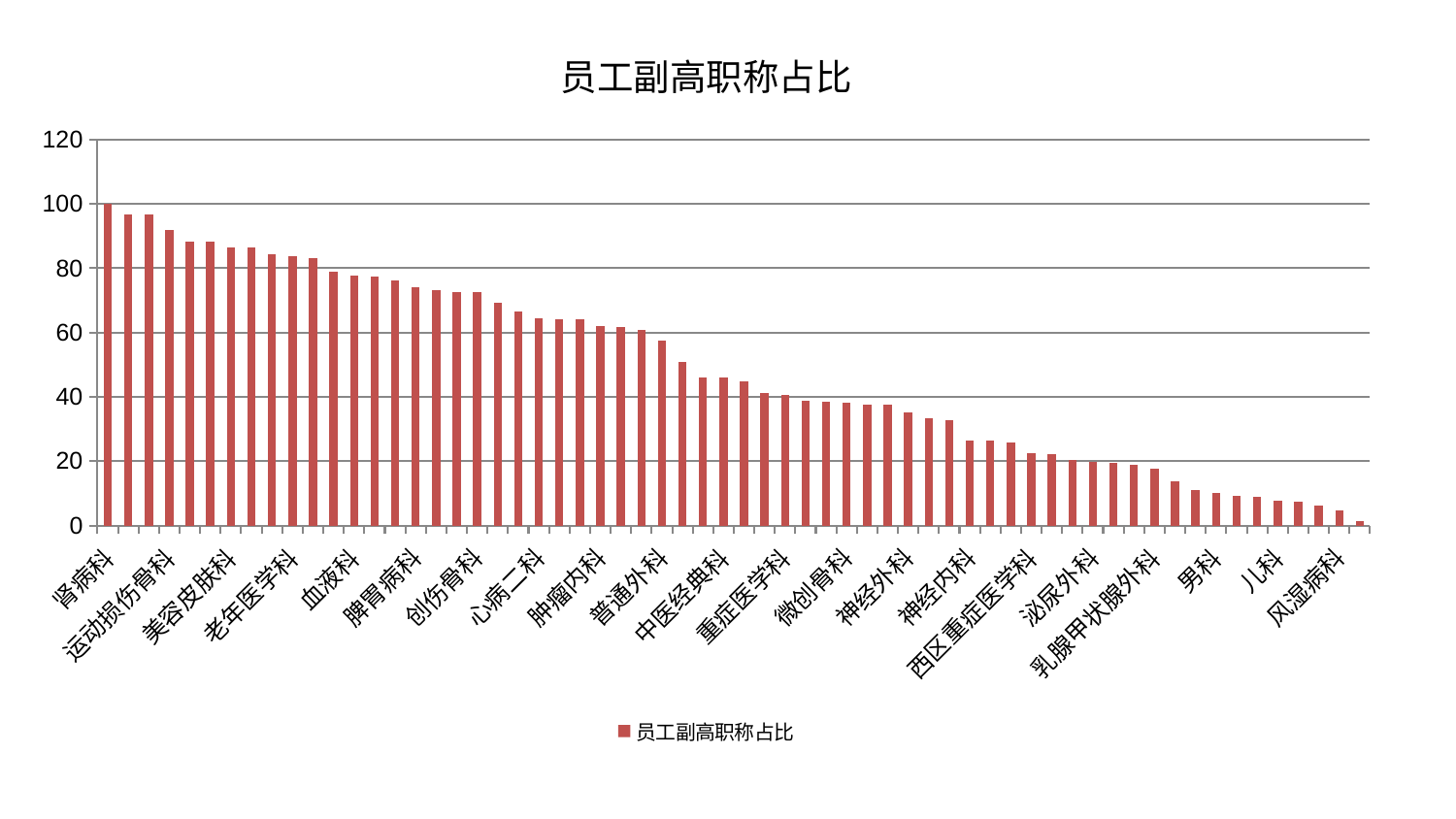

### Chart: 员工副高职称占比

| Category | 员工副高职称占比 |
|---|---|
| 肾病科 | 100.0 |
| 脊柱骨科 | 96.87248323389097 |
| 妇二科 | 96.64804940162718 |
| 运动损伤骨科 | 91.8706021349311 |
| 针灸科 | 88.41213834244758 |
| 医院 | 88.35557621835072 |
| 美容皮肤科 | 86.60621693851728 |
| 心病四科 | 86.3871543384168 |
| 胸外科 | 84.30627198648658 |
| 老年医学科 | 83.73137559885164 |
| 脾胃科消化科合并 | 83.24336963584545 |
| 周围血管科 | 78.92012001528074 |
| 血液科 | 77.65287455571269 |
| 肾脏内科 | 77.5205269694689 |
| 口腔科 | 76.0979588632607 |
| 脾胃病科 | 74.24516718127312 |
| 心病三科 | 73.26781291087272 |
| 身心医学科 | 72.5949501210452 |
| 创伤骨科 | 72.54788927215016 |
| 中医外治中心 | 69.28652855656766 |
| 东区肾病科 | 66.55186124518687 |
| 心病二科 | 64.49010776262415 |
| 东区重症医学科 | 64.12039893187018 |
| 呼吸内科 | 64.05115295347065 |
| 肿瘤内科 | 62.163706981631414 |
| 妇科妇二科合并 | 61.81740188312345 |
| 妇科 | 60.6773554142631 |
| 普通外科 | 57.381161196308 |
| 关节骨科 | 50.84182015994 |
| 消化内科 | 46.07407865875847 |
| 中医经典科 | 45.90484106290674 |
| 小儿推拿科 | 44.730134763496146 |
| 脑病二科 | 41.24476395469746 |
| 重症医学科 | 40.45116452726559 |
| 皮肤科 | 38.89627500511482 |
| 小儿骨科 | 38.36316217981496 |
| 微创骨科 | 38.325959731850105 |
| 肛肠科 | 37.5399742877478 |
| 产科 | 37.453323870080055 |
| 神经外科 | 35.206821840131596 |
| 康复科 | 33.34752363196154 |
| 显微骨科 | 32.85450669203432 |
| 神经内科 | 26.53948765783737 |
| 眼科 | 26.389053151828165 |
| 耳鼻喉科 | 25.877286964200223 |
| 西区重症医学科 | 22.548831110482666 |
| 推拿科 | 22.184268699061604 |
| 内分泌科 | 20.316403143218192 |
| 泌尿外科 | 19.82954429245963 |
| 脑病一科 | 19.5651548968612 |
| 心血管内科 | 18.90626805826196 |
| 乳腺甲状腺外科 | 17.78398770779019 |
| 肝病科 | 13.749251988145033 |
| 心病一科 | 10.946017830865657 |
| 男科 | 9.970841512013164 |
| 治未病中心 | 9.254228648835726 |
| 综合内科 | 9.002461389068573 |
| 儿科 | 7.638551359046036 |
| 骨科 | 7.320589720852277 |
| 肝胆外科 | 6.122283982061362 |
| 风湿病科 | 4.667416154387235 |
| 脑病三科 | 1.3885650011852146 |
163